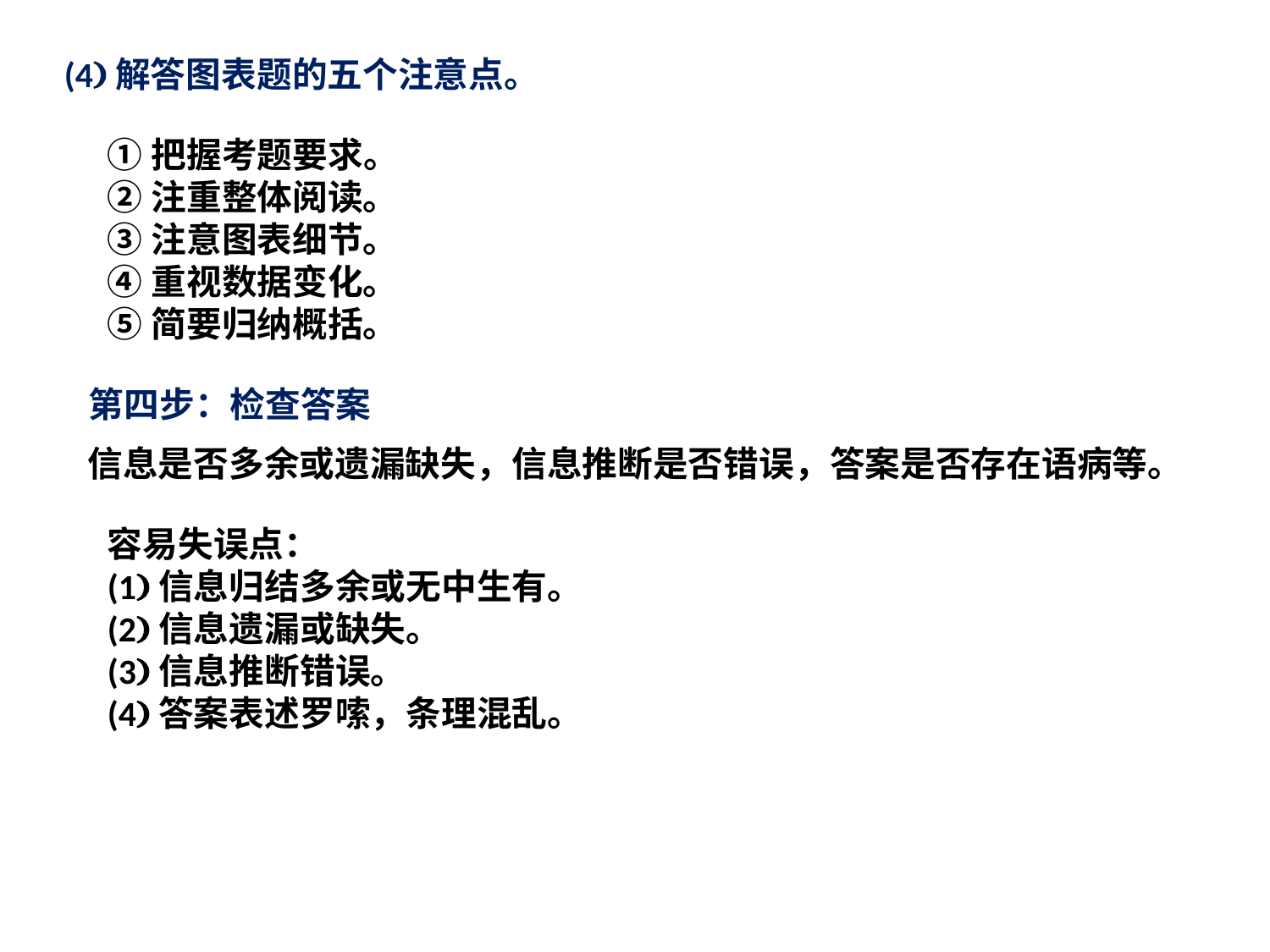

(4)解答图表题的五个注意点。
①把握考题要求。
②注重整体阅读。
③注意图表细节。
④重视数据变化。
⑤简要归纳概括。
第四步：检查答案
信息是否多余或遗漏缺失，信息推断是否错误，答案是否存在语病等。
容易失误点：
(1)信息归结多余或无中生有。
(2)信息遗漏或缺失。
(3)信息推断错误。
(4)答案表述罗嗦，条理混乱。